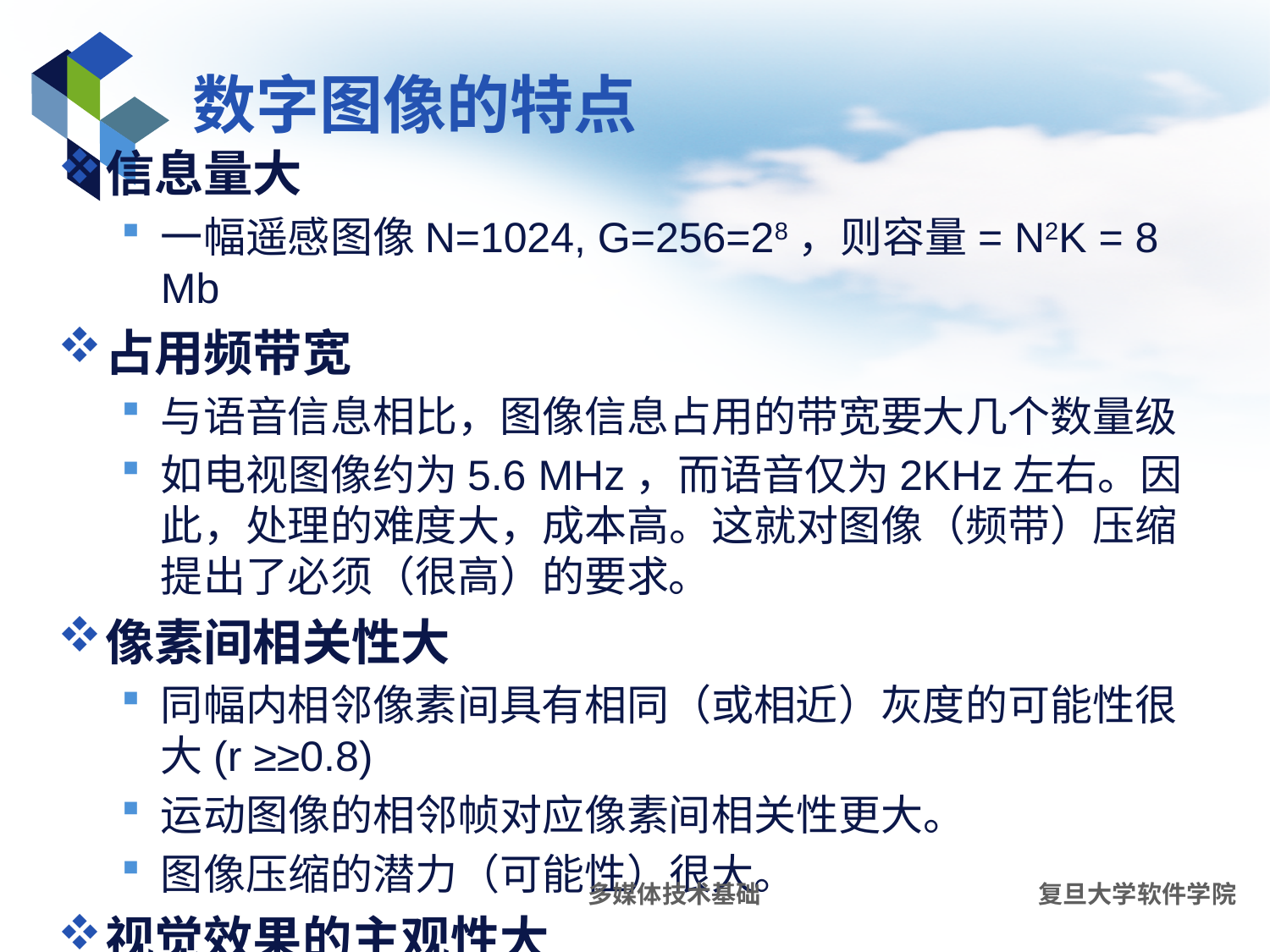

# 数字图像的特点
信息量大
一幅遥感图像N=1024, G=256=28，则容量= N2K = 8 Mb
占用频带宽
与语音信息相比，图像信息占用的带宽要大几个数量级
如电视图像约为5.6 MHz，而语音仅为2KHz左右。因此，处理的难度大，成本高。这就对图像（频带）压缩提出了必须（很高）的要求。
像素间相关性大
同幅内相邻像素间具有相同（或相近）灰度的可能性很大(r ≥≥0.8)
运动图像的相邻帧对应像素间相关性更大。
图像压缩的潜力（可能性）很大。
视觉效果的主观性大

多媒体技术基础